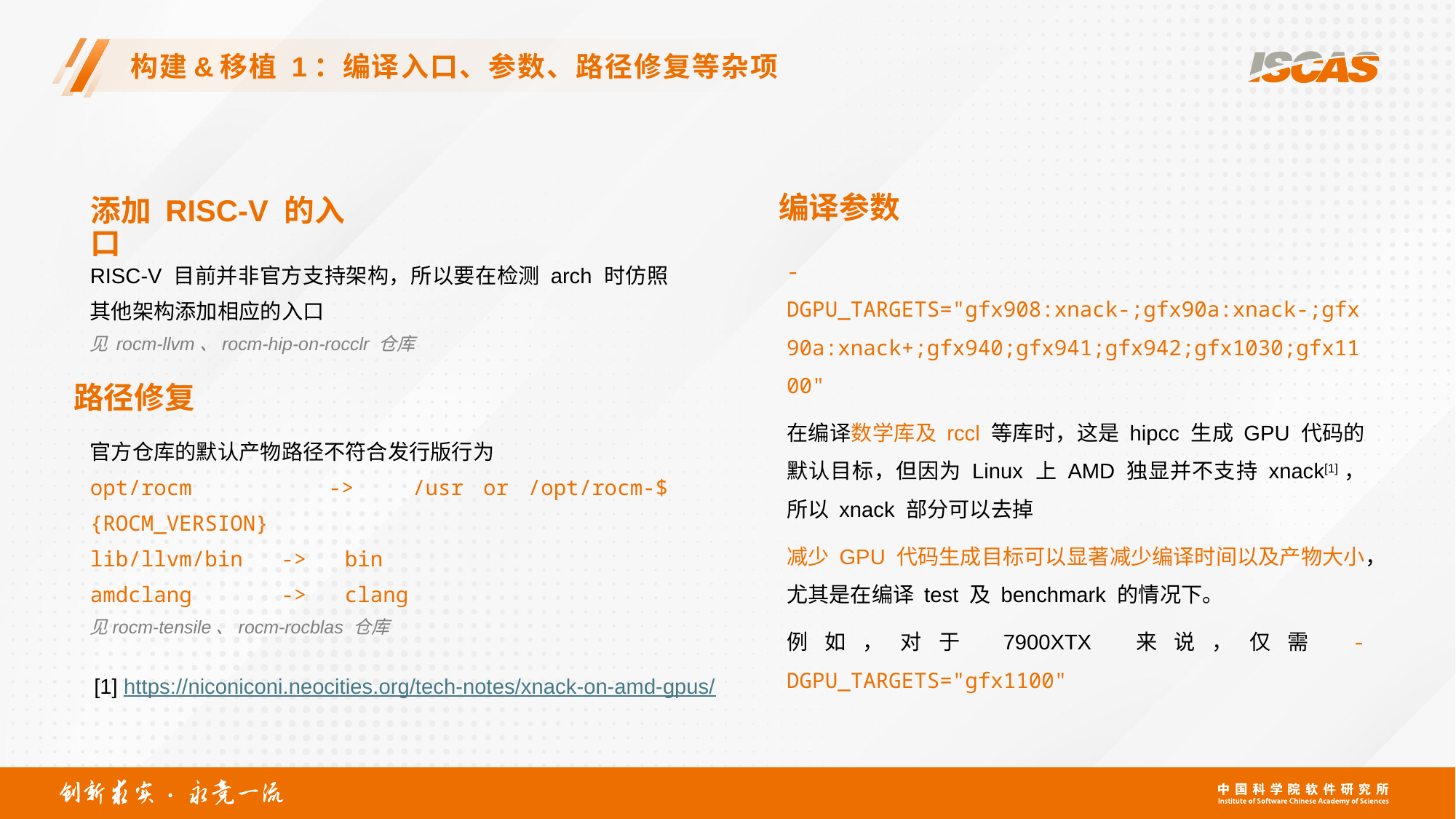

# 构建&移植 1：编译入口、参数、路径修复等杂项
编译参数
添加 RISC-V 的入口
-DGPU_TARGETS="gfx908:xnack-;gfx90a:xnack-;gfx90a:xnack+;gfx940;gfx941;gfx942;gfx1030;gfx1100"
在编译数学库及 rccl 等库时，这是 hipcc 生成 GPU 代码的默认目标，但因为 Linux 上 AMD 独显并不支持 xnack[1]，所以 xnack 部分可以去掉
减少 GPU 代码生成目标可以显著减少编译时间以及产物大小，尤其是在编译 test 及 benchmark 的情况下。
例如，对于 7900XTX 来说，仅需 -DGPU_TARGETS="gfx1100"
RISC-V 目前并非官方支持架构，所以要在检测 arch 时仿照其他架构添加相应的入口
见 rocm-llvm、rocm-hip-on-rocclr 仓库
路径修复
官方仓库的默认产物路径不符合发行版行为
opt/rocm       ->   /usr or /opt/rocm-${ROCM_VERSION}
lib/llvm/bin   ->   bin
amdclang       ->   clang
见rocm-tensile、rocm-rocblas 仓库
[1] https://niconiconi.neocities.org/tech-notes/xnack-on-amd-gpus/